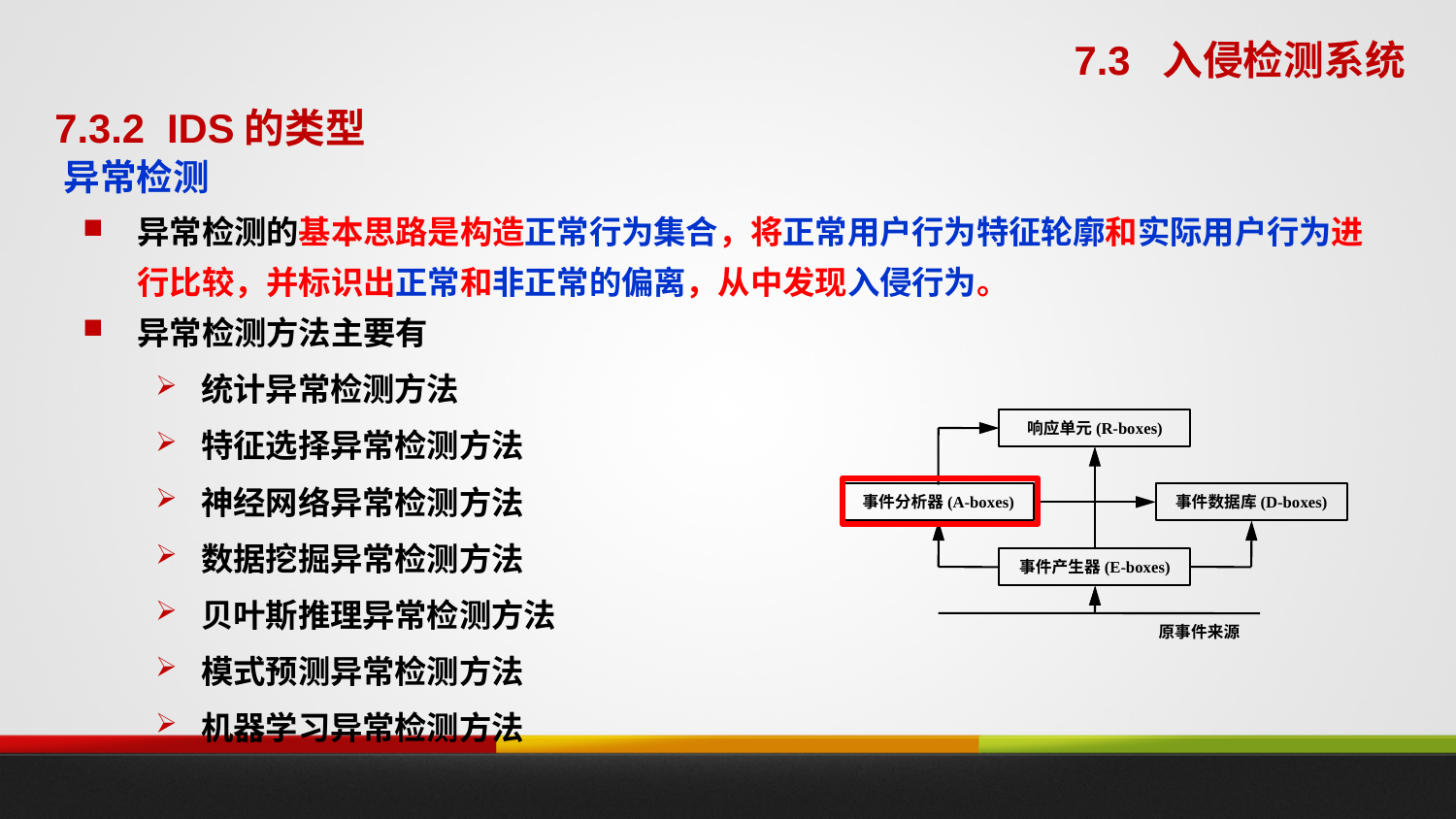

7.3  入侵检测系统
7.3.2  IDS的类型
异常检测
异常检测的基本思路是构造正常行为集合，将正常用户行为特征轮廓和实际用户行为进行比较，并标识出正常和非正常的偏离，从中发现入侵行为。
异常检测方法主要有
统计异常检测方法
特征选择异常检测方法
神经网络异常检测方法
数据挖掘异常检测方法
贝叶斯推理异常检测方法
模式预测异常检测方法
机器学习异常检测方法
响应单元(R-boxes)
事件分析器(A-boxes)
事件数据库(D-boxes)
事件产生器(E-boxes)
原事件来源